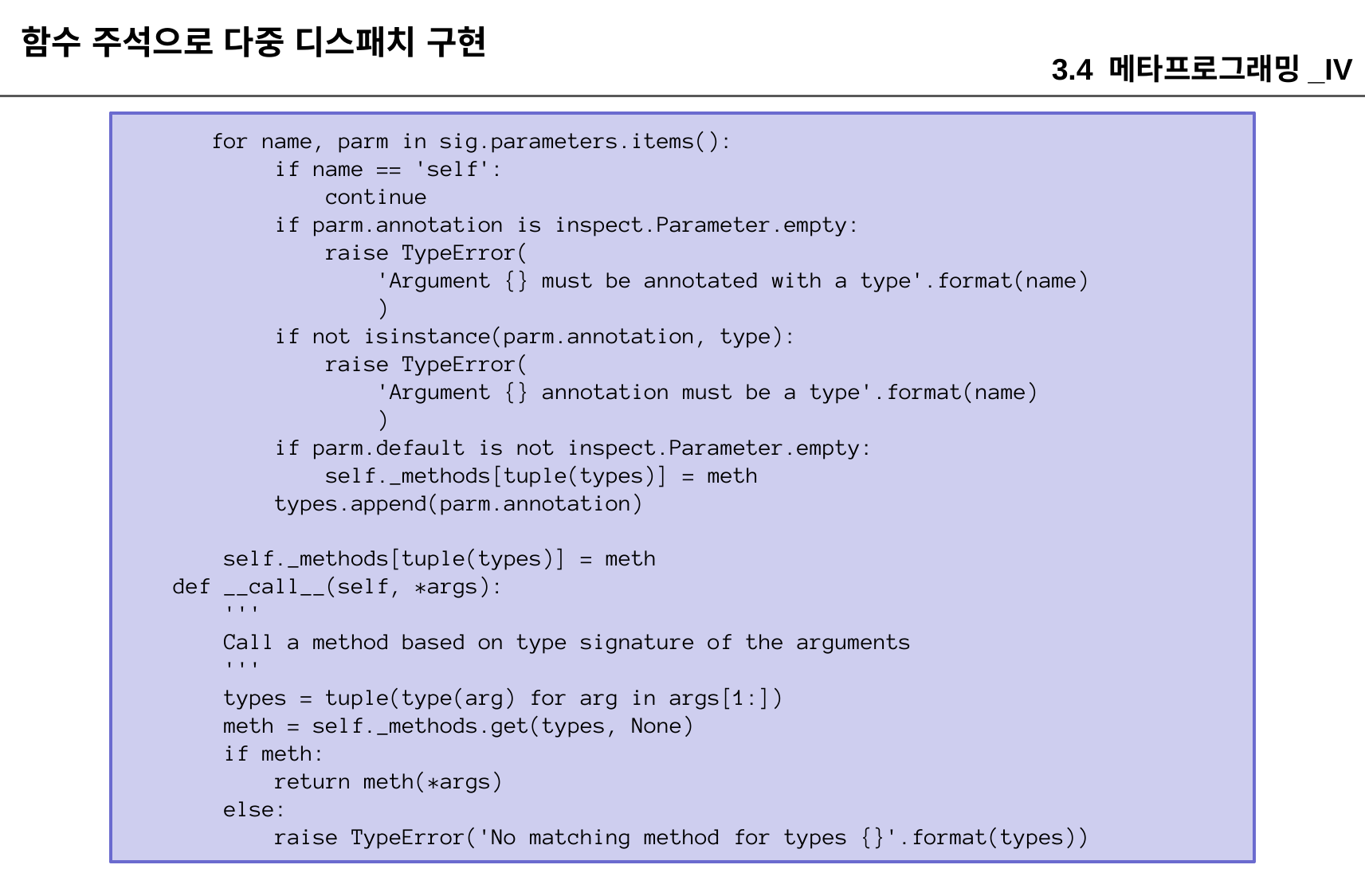

함수 주석으로 다중 디스패치 구현
3.4 메타프로그래밍_IV
       for name, parm in sig.parameters.items():
            if name == 'self':
                continue
            if parm.annotation is inspect.Parameter.empty:
                raise TypeError(
                    'Argument {} must be annotated with a type'.format(name)
                    )
            if not isinstance(parm.annotation, type):
                raise TypeError(
                    'Argument {} annotation must be a type'.format(name)
                    )
            if parm.default is not inspect.Parameter.empty:
                self._methods[tuple(types)] = meth
            types.append(parm.annotation)

        self._methods[tuple(types)] = meth
    def __call__(self, *args):
        '''
        Call a method based on type signature of the arguments
        '''
        types = tuple(type(arg) for arg in args[1:])
        meth = self._methods.get(types, None)
        if meth:
            return meth(*args)
        else:
            raise TypeError('No matching method for types {}'.format(types))